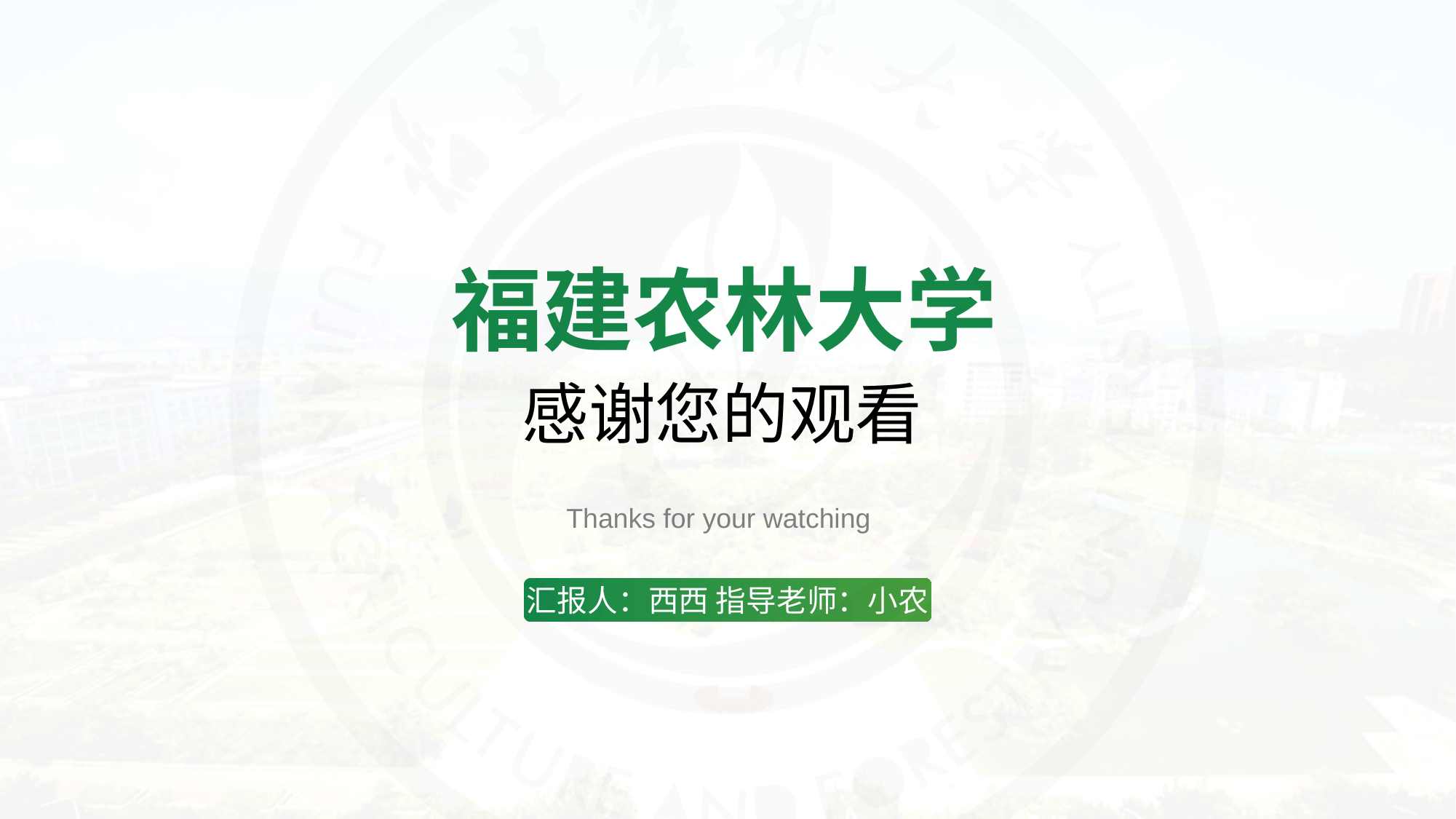

福建农林大学
感谢您的观看
Thanks for your watching
汇报人：西西 指导老师：小农